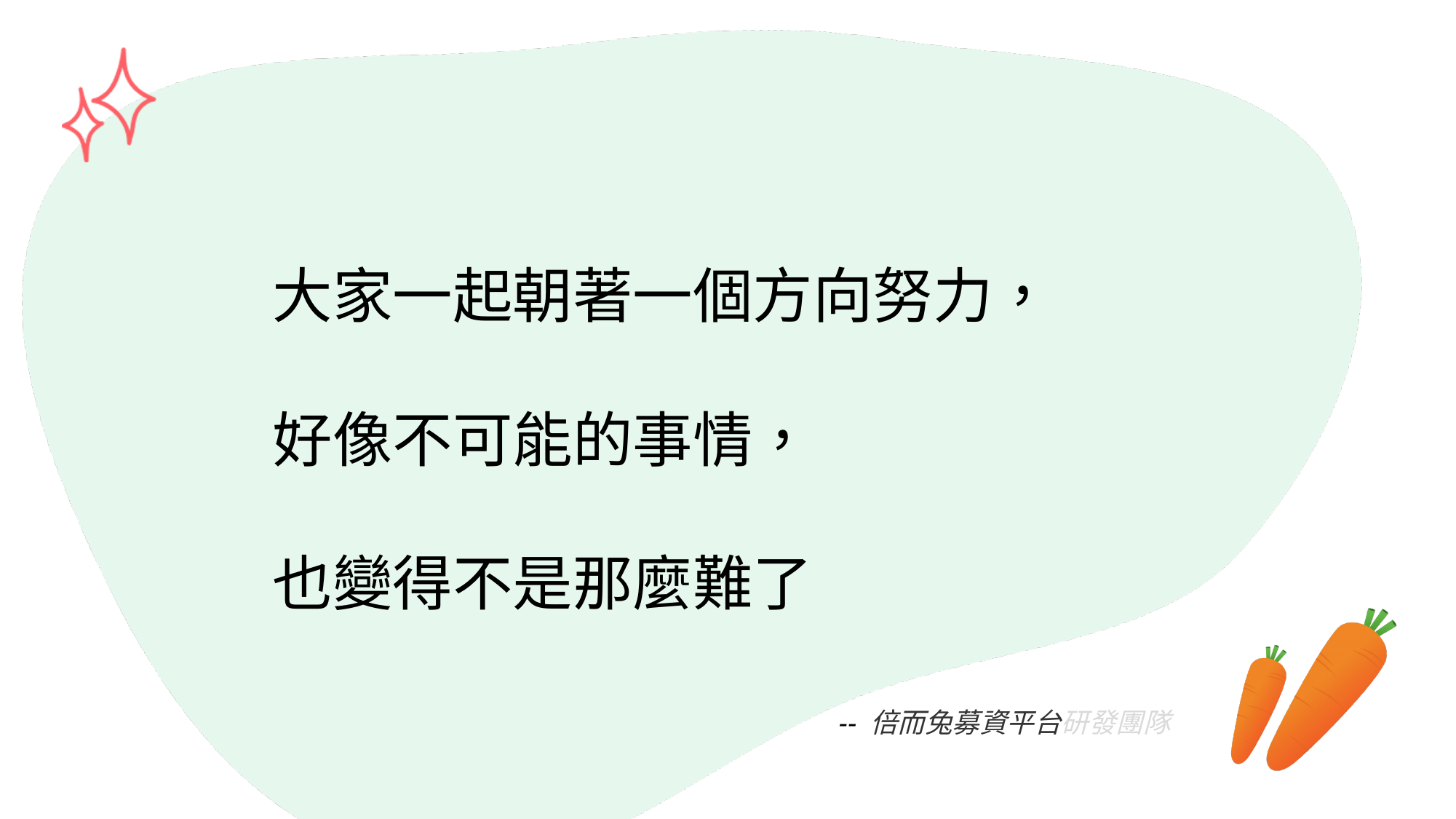

# 大家一起朝著一個方向努力， 好像不可能的事情， 也變得不是那麼難了
-- 倍而兔募資平台研發團隊